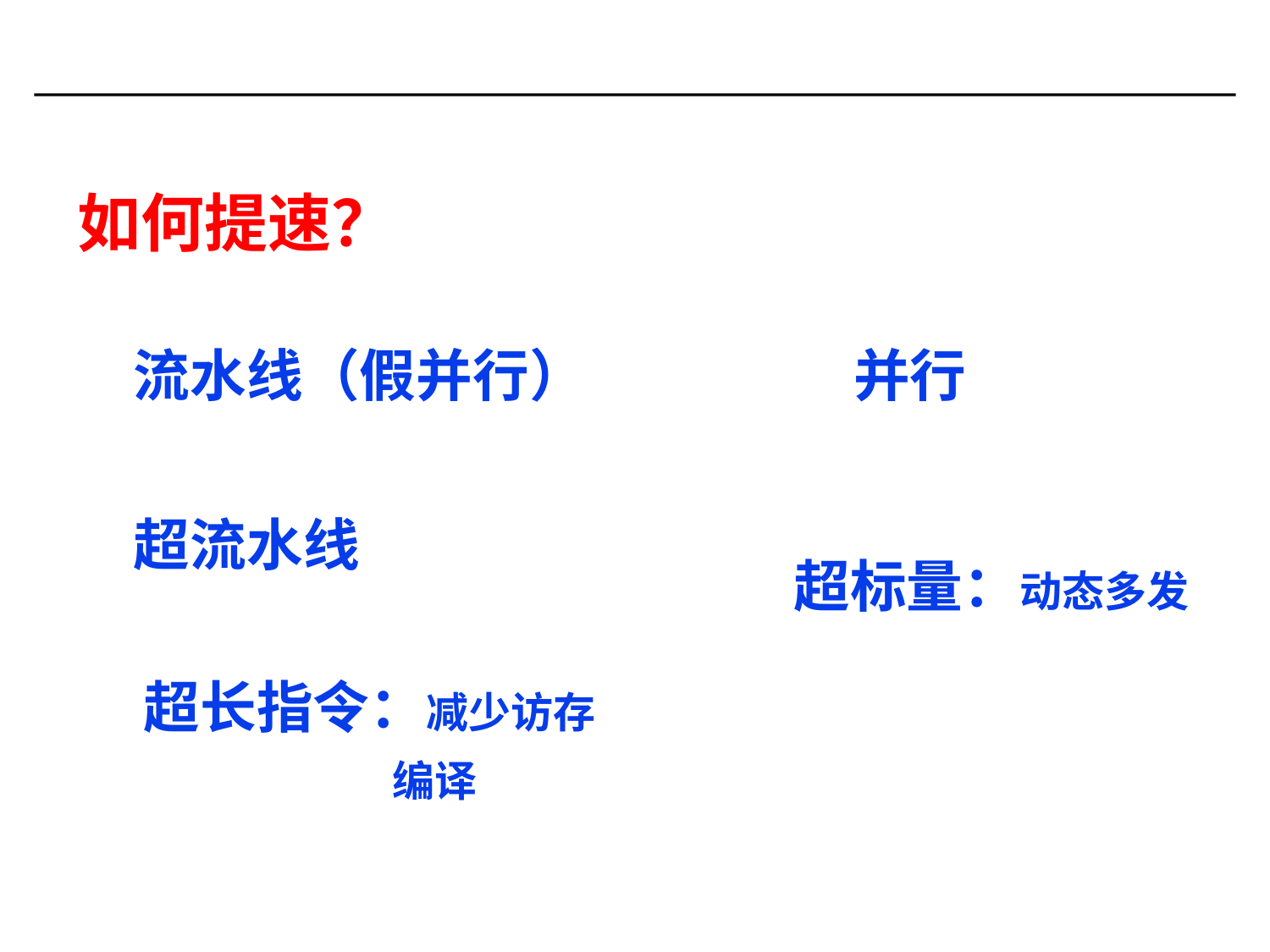

#
如何提速？
并行
流水线（假并行）
超流水线
超标量：动态多发
超长指令：减少访存
                         编译